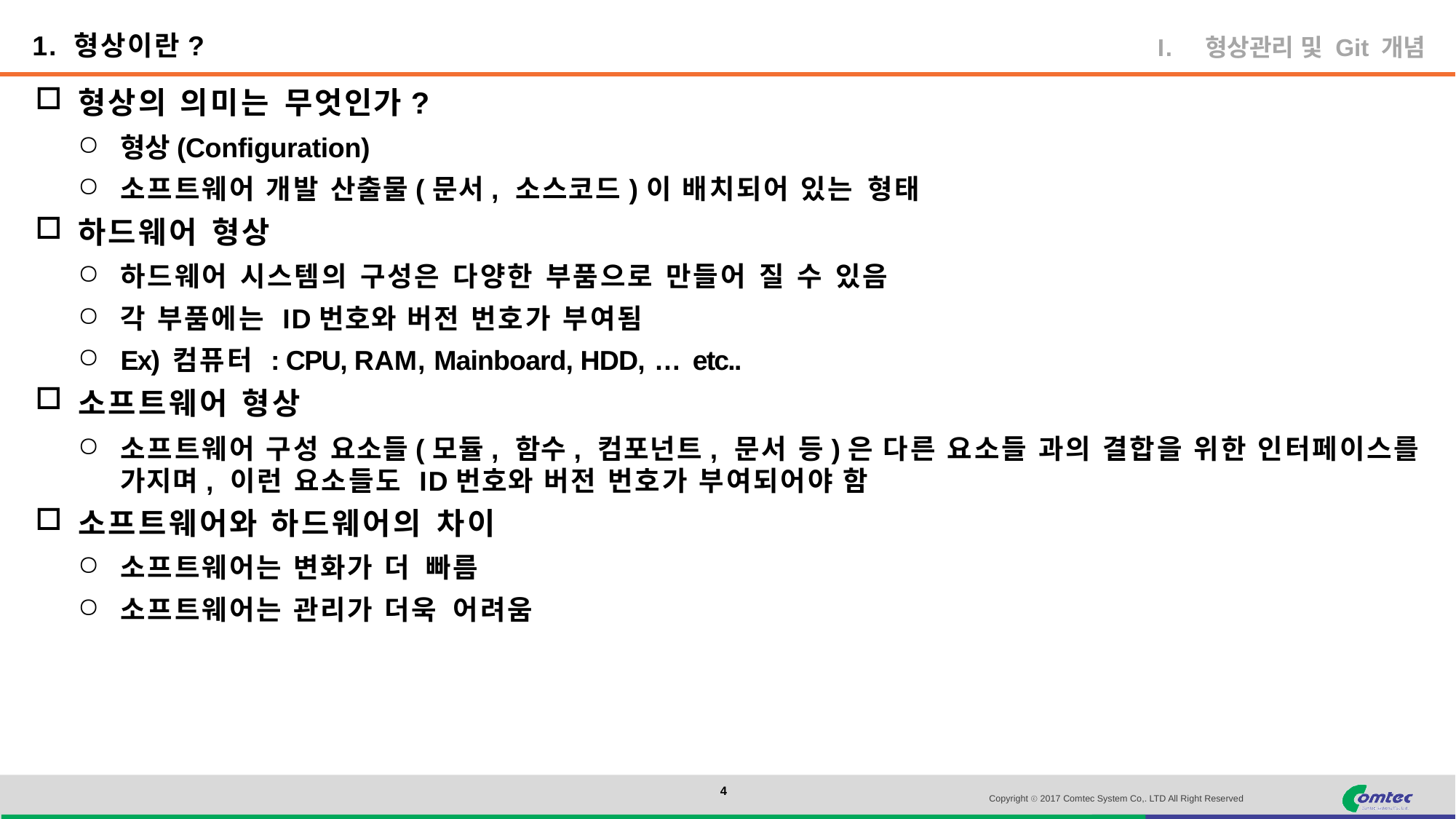

1. 형상이란?
형상관리 및 Git 개념
형상의 의미는 무엇인가?
형상(Configuration)
소프트웨어 개발 산출물(문서, 소스코드)이 배치되어 있는 형태
하드웨어 형상
하드웨어 시스템의 구성은 다양한 부품으로 만들어 질 수 있음
각 부품에는 ID번호와 버전 번호가 부여됨
Ex) 컴퓨터 : CPU, RAM, Mainboard, HDD, … etc..
소프트웨어 형상
소프트웨어 구성 요소들(모듈, 함수, 컴포넌트, 문서 등)은 다른 요소들 과의 결합을 위한 인터페이스를  가지며, 이런 요소들도 ID번호와 버전 번호가 부여되어야 함
소프트웨어와 하드웨어의 차이
소프트웨어는 변화가 더 빠름
소프트웨어는 관리가 더욱 어려움